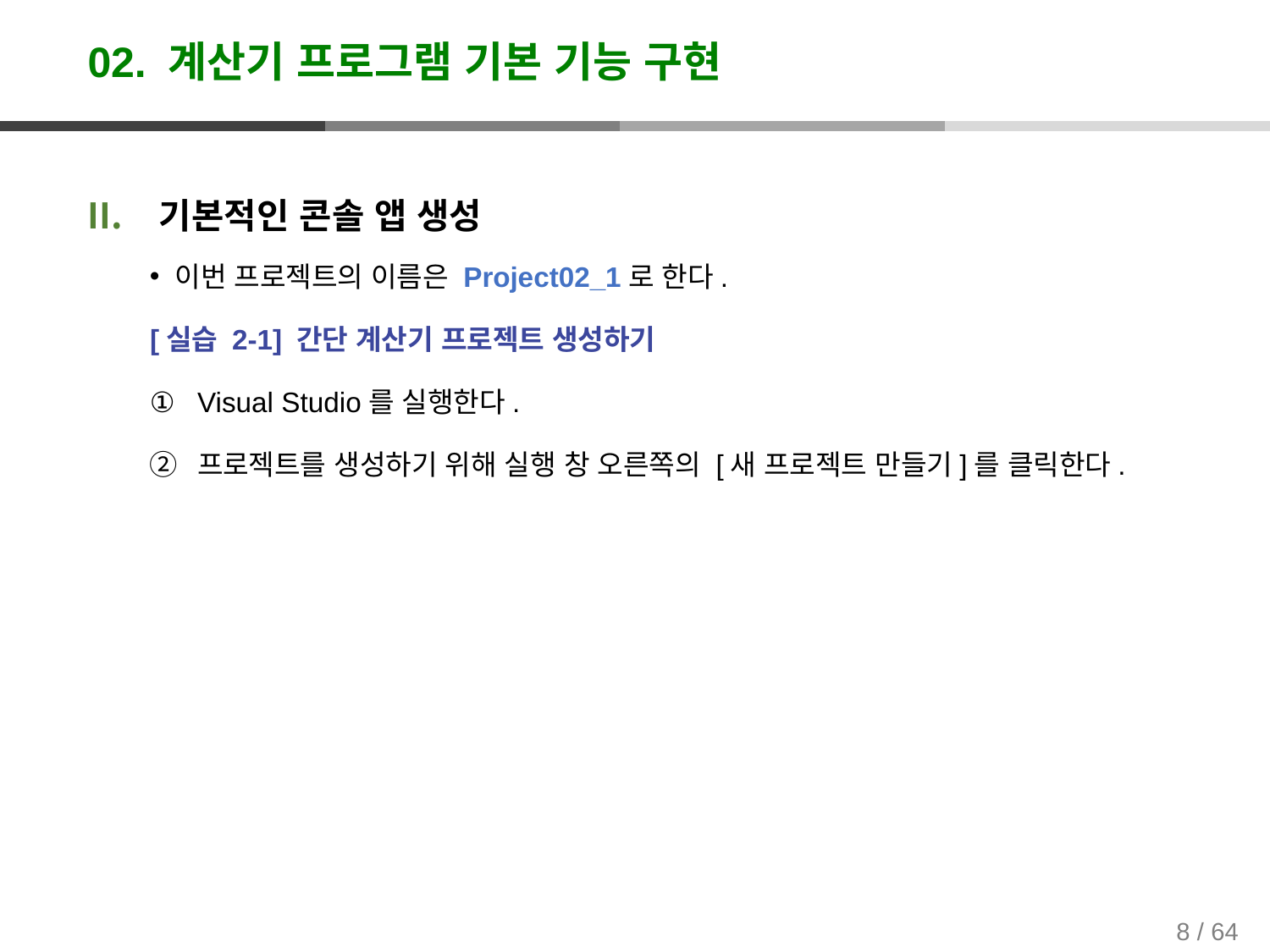

# 02. 계산기 프로그램 기본 기능 구현
기본적인 콘솔 앱 생성
이번 프로젝트의 이름은 Project02_1로 한다.
[실습 2-1] 간단 계산기 프로젝트 생성하기
Visual Studio를 실행한다.
프로젝트를 생성하기 위해 실행 창 오른쪽의 [새 프로젝트 만들기]를 클릭한다.